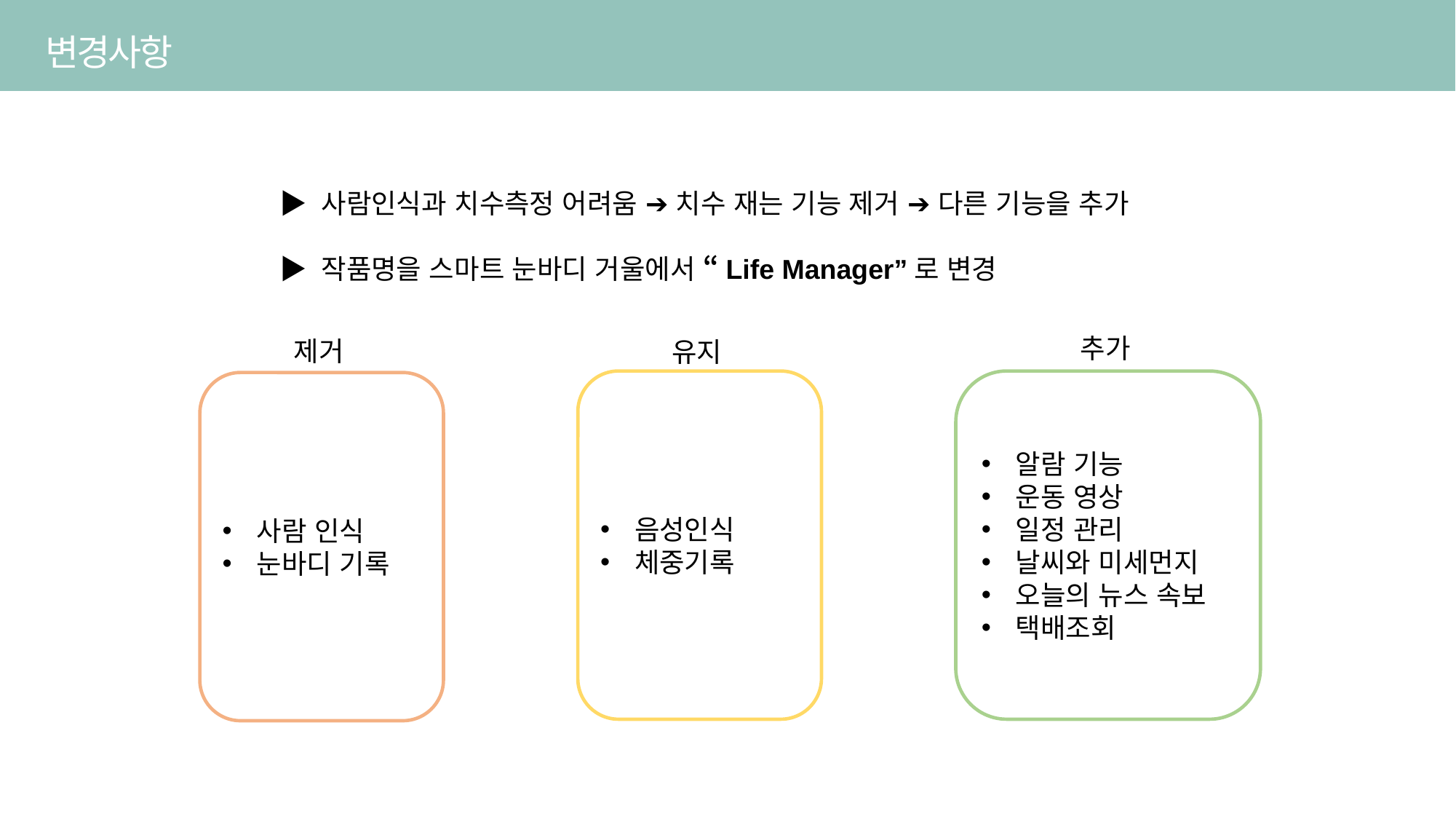

변경사항
▶ 사람인식과 치수측정 어려움 ➔ 치수 재는 기능 제거 ➔ 다른 기능을 추가
▶ 작품명을 스마트 눈바디 거울에서 “Life Manager”로 변경
추가
제거
유지
음성인식
체중기록
알람 기능
운동 영상
일정 관리
날씨와 미세먼지
오늘의 뉴스 속보
택배조회
사람 인식
눈바디 기록